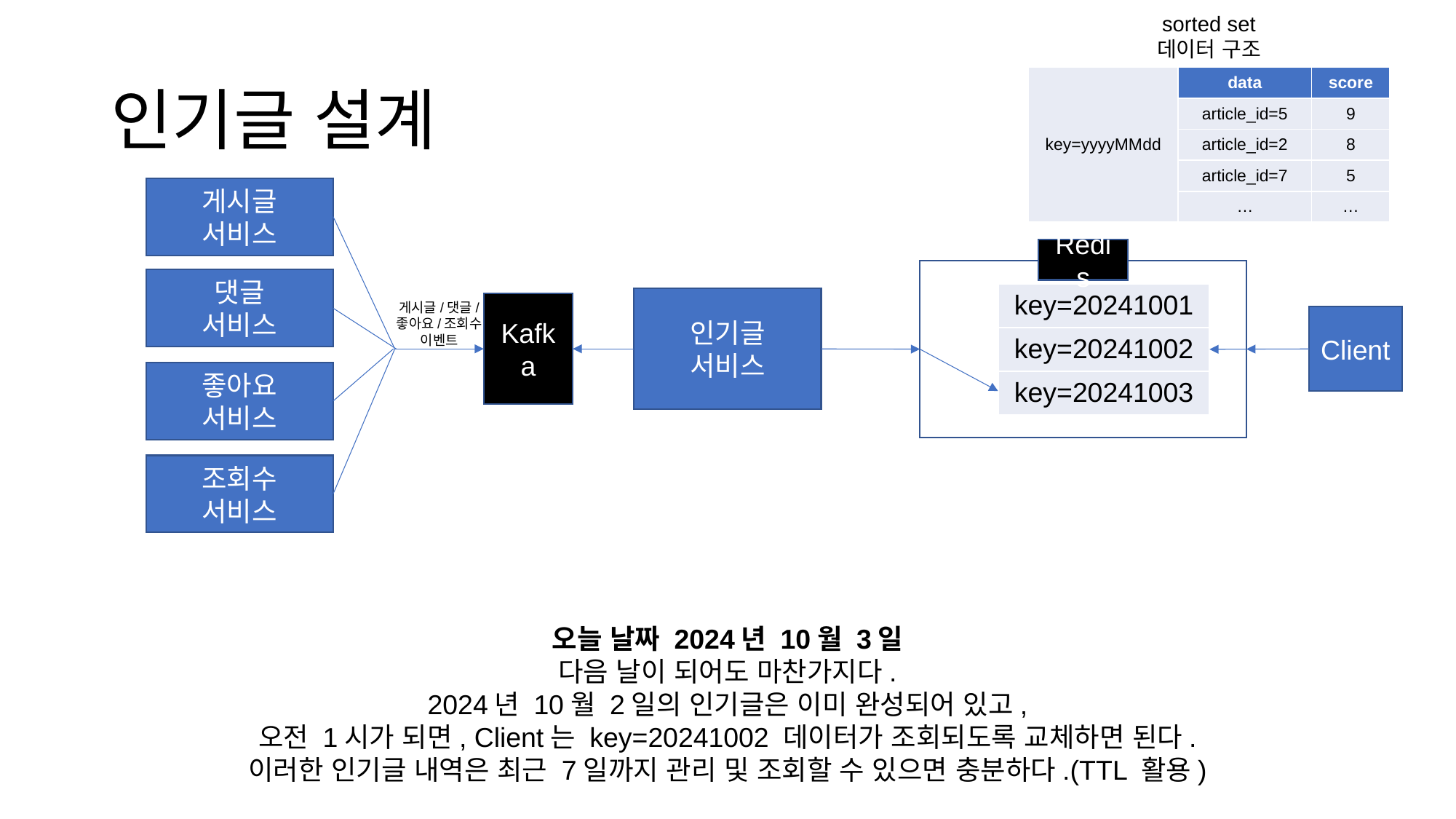

sorted set
데이터 구조
# 인기글 설계
| key=yyyyMMdd | data | score |
| --- | --- | --- |
|  | article\_id=5 | 9 |
|  | article\_id=2 | 8 |
|  | article\_id=7 | 5 |
|  | … | … |
게시글
서비스
Redis

댓글
서비스
| key=20241001 |
| --- |
| key=20241002 |
| key=20241003 |
인기글
서비스
게시글/댓글/
좋아요/조회수
이벤트
Kafka
Client
좋아요
서비스
조회수
서비스
오늘 날짜 2024년 10월 3일
다음 날이 되어도 마찬가지다.
2024년 10월 2일의 인기글은 이미 완성되어 있고,
오전 1시가 되면, Client는 key=20241002 데이터가 조회되도록 교체하면 된다.
이러한 인기글 내역은 최근 7일까지 관리 및 조회할 수 있으면 충분하다.(TTL 활용)